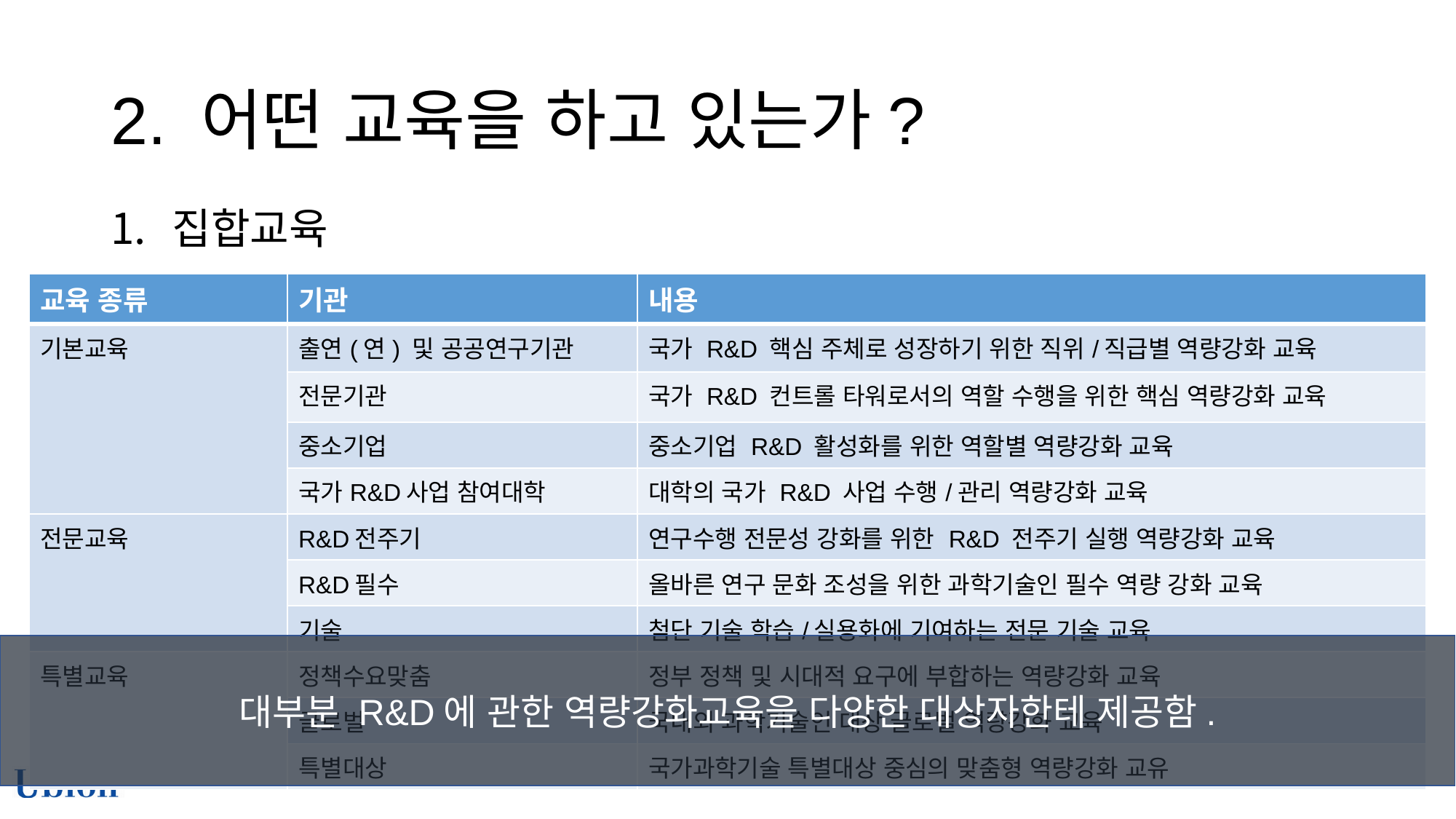

# 2. 어떤 교육을 하고 있는가?
집합교육
| 교육 종류 | 기관 | 내용 |
| --- | --- | --- |
| 기본교육 | 출연(연) 및 공공연구기관 | 국가 R&D 핵심 주체로 성장하기 위한 직위/직급별 역량강화 교육 |
|  | 전문기관 | 국가 R&D 컨트롤 타워로서의 역할 수행을 위한 핵심 역량강화 교육 |
|  | 중소기업 | 중소기업 R&D 활성화를 위한 역할별 역량강화 교육 |
|  | 국가R&D사업 참여대학 | 대학의 국가 R&D 사업 수행/관리 역량강화 교육 |
| 전문교육 | R&D전주기 | 연구수행 전문성 강화를 위한 R&D 전주기 실행 역량강화 교육 |
|  | R&D필수 | 올바른 연구 문화 조성을 위한 과학기술인 필수 역량 강화 교육 |
|  | 기술 | 첨단 기술 학습/실용화에 기여하는 전문 기술 교육 |
| 특별교육 | 정책수요맞춤 | 정부 정책 및 시대적 요구에 부합하는 역량강화 교육 |
|  | 글로벌 | 국내외 과학기술인 대상 글로벌 역량강화 교육 |
|  | 특별대상 | 국가과학기술 특별대상 중심의 맞춤형 역량강화 교유 |
대부분 R&D에 관한 역량강화교육을 다양한 대상자한테 제공함.
6